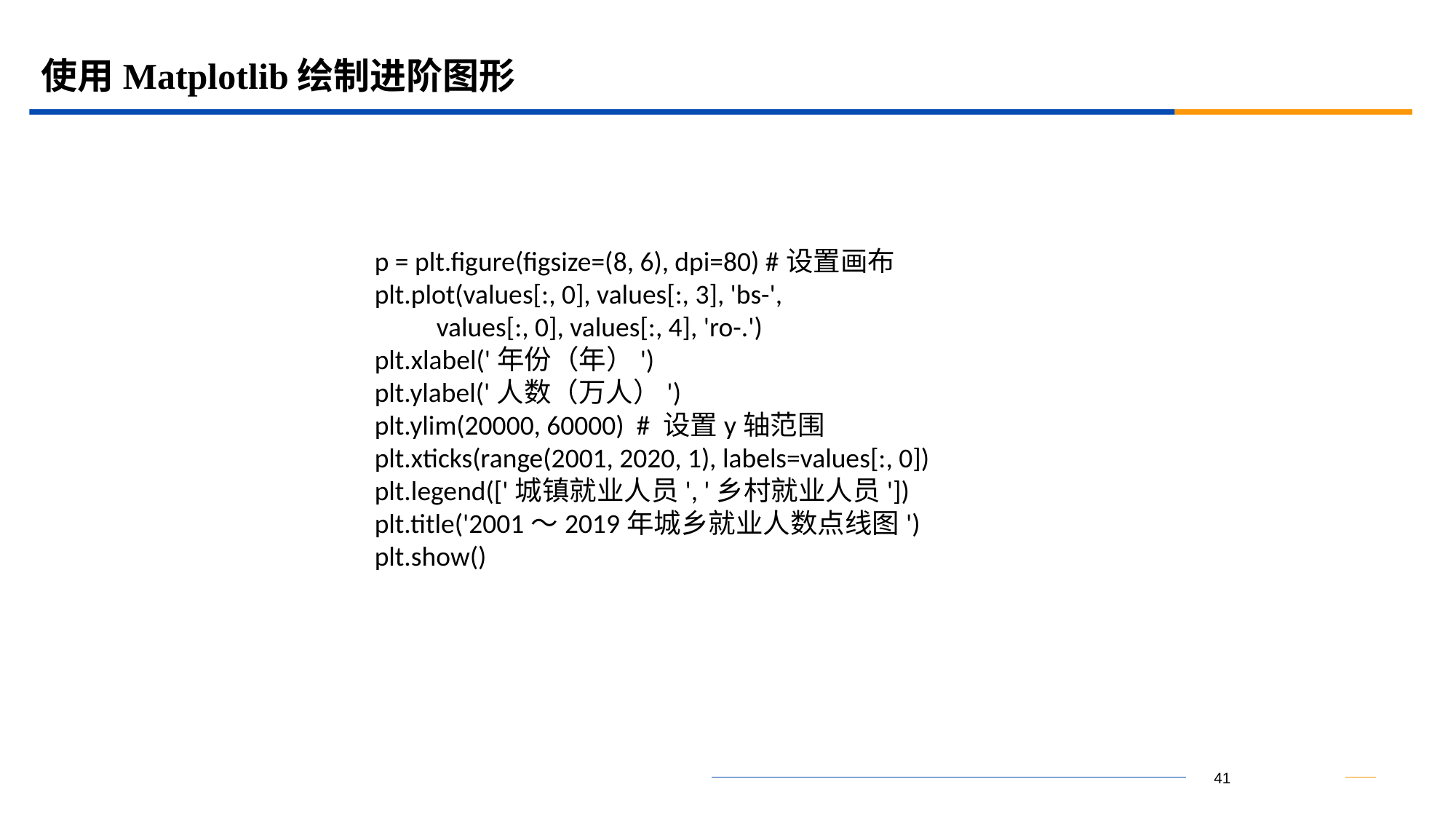

# 使用Matplotlib绘制进阶图形
p = plt.figure(figsize=(8, 6), dpi=80) #设置画布
plt.plot(values[:, 0], values[:, 3], 'bs-',
          values[:, 0], values[:, 4], 'ro-.')
plt.xlabel('年份（年）')
plt.ylabel('人数（万人）')
plt.ylim(20000, 60000)  # 设置y轴范围
plt.xticks(range(2001, 2020, 1), labels=values[:, 0])
plt.legend(['城镇就业人员', '乡村就业人员'])
plt.title('2001～2019年城乡就业人数点线图')
plt.show()